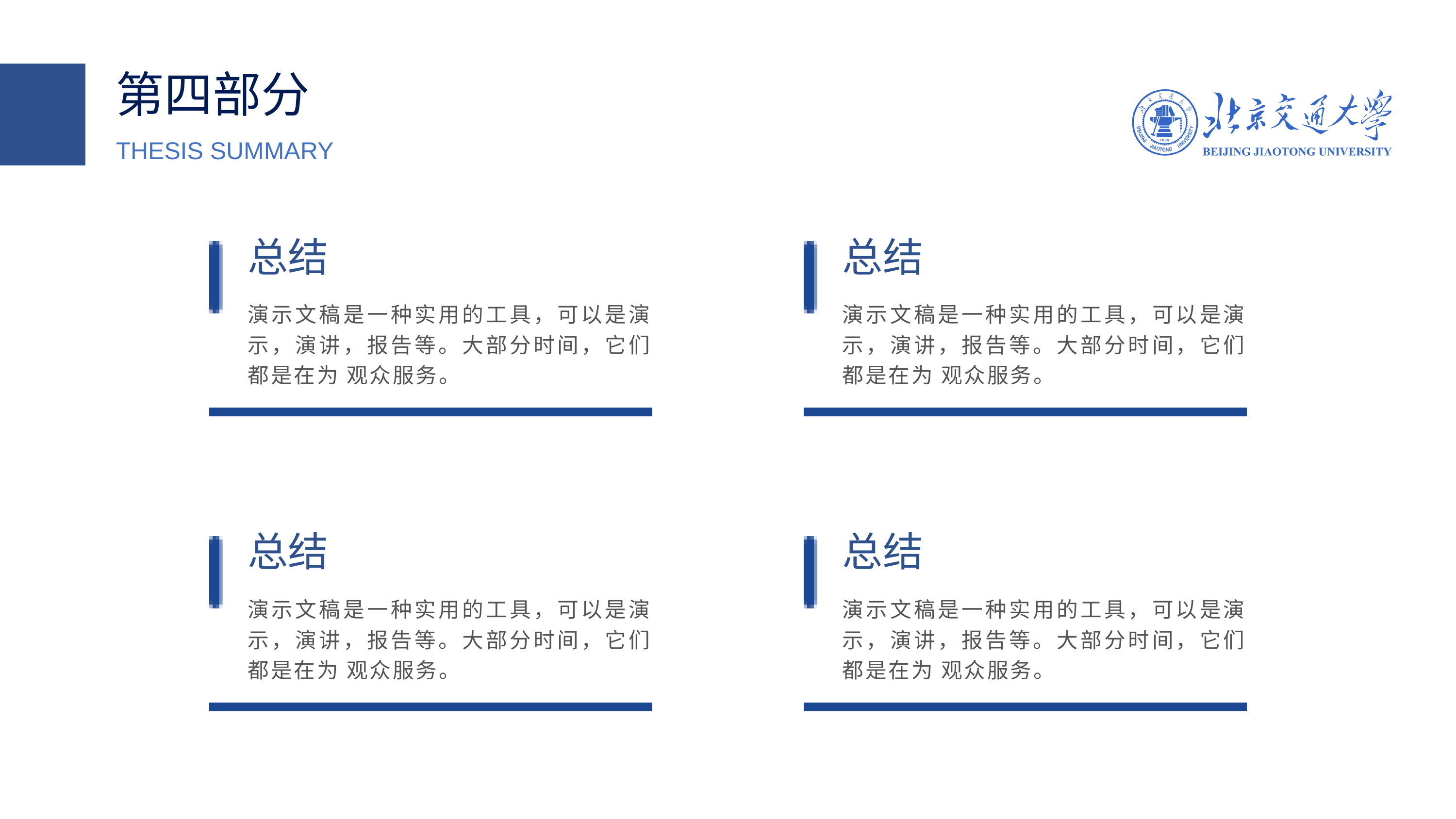

第四部分

THESIS SUMMARY
总结
总结

演示文稿是一种实用的工具，可以是演示，演讲，报告等。大部分时间，它们都是在为 观众服务。
演示文稿是一种实用的工具，可以是演示，演讲，报告等。大部分时间，它们都是在为 观众服务。

总结
总结

演示文稿是一种实用的工具，可以是演示，演讲，报告等。大部分时间，它们都是在为 观众服务。
演示文稿是一种实用的工具，可以是演示，演讲，报告等。大部分时间，它们都是在为 观众服务。